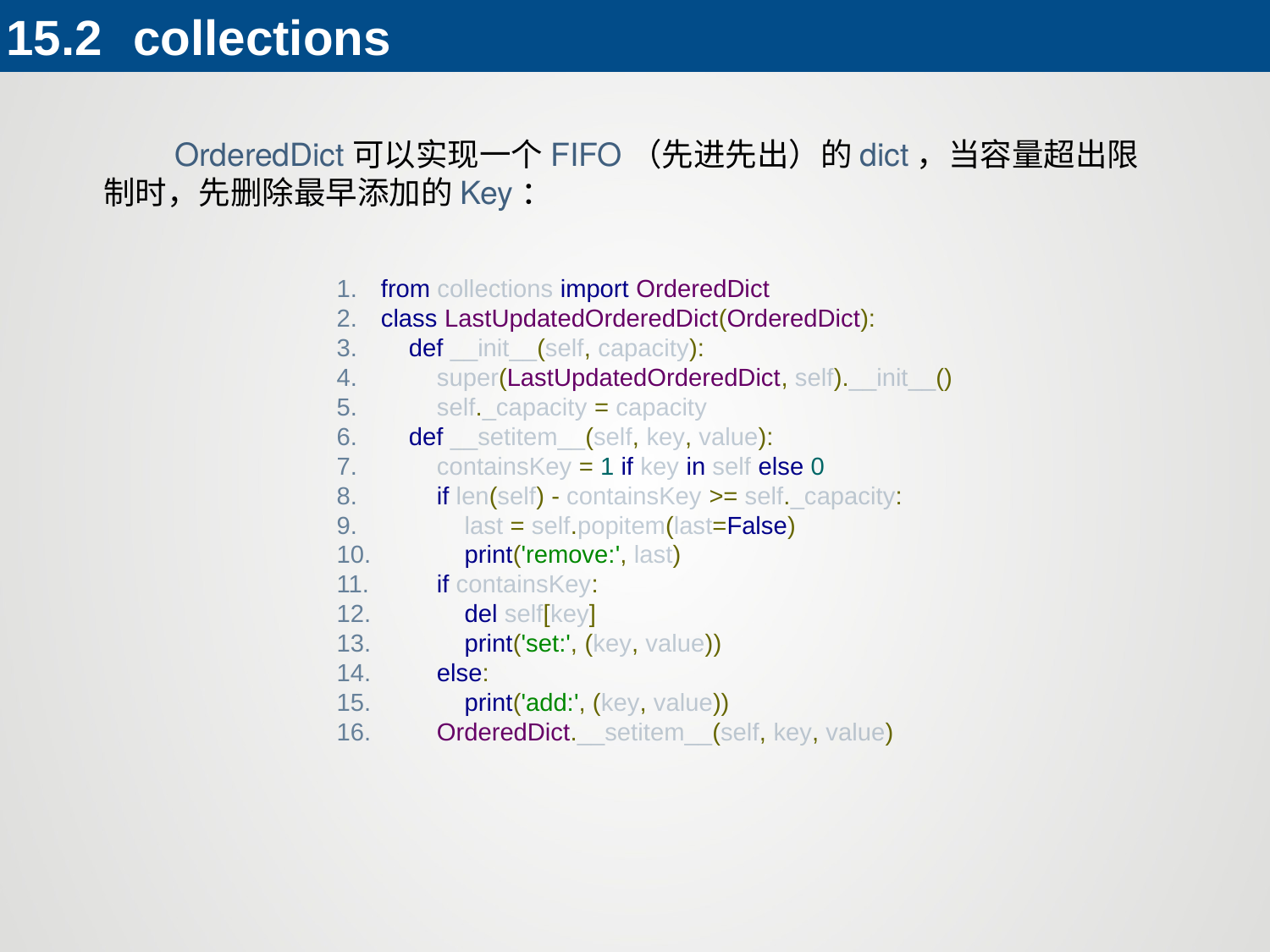

15.2 	collections
        OrderedDict可以实现一个FIFO（先进先出）的dict，当容量超出限制时，先删除最早添加的Key：
from collections import OrderedDict
class LastUpdatedOrderedDict(OrderedDict):
    def __init__(self, capacity):
        super(LastUpdatedOrderedDict, self).__init__()
        self._capacity = capacity
    def __setitem__(self, key, value):
        containsKey = 1 if key in self else 0
        if len(self) - containsKey >= self._capacity:
            last = self.popitem(last=False)
            print('remove:', last)
        if containsKey:
            del self[key]
            print('set:', (key, value))
        else:
            print('add:', (key, value))
        OrderedDict.__setitem__(self, key, value)